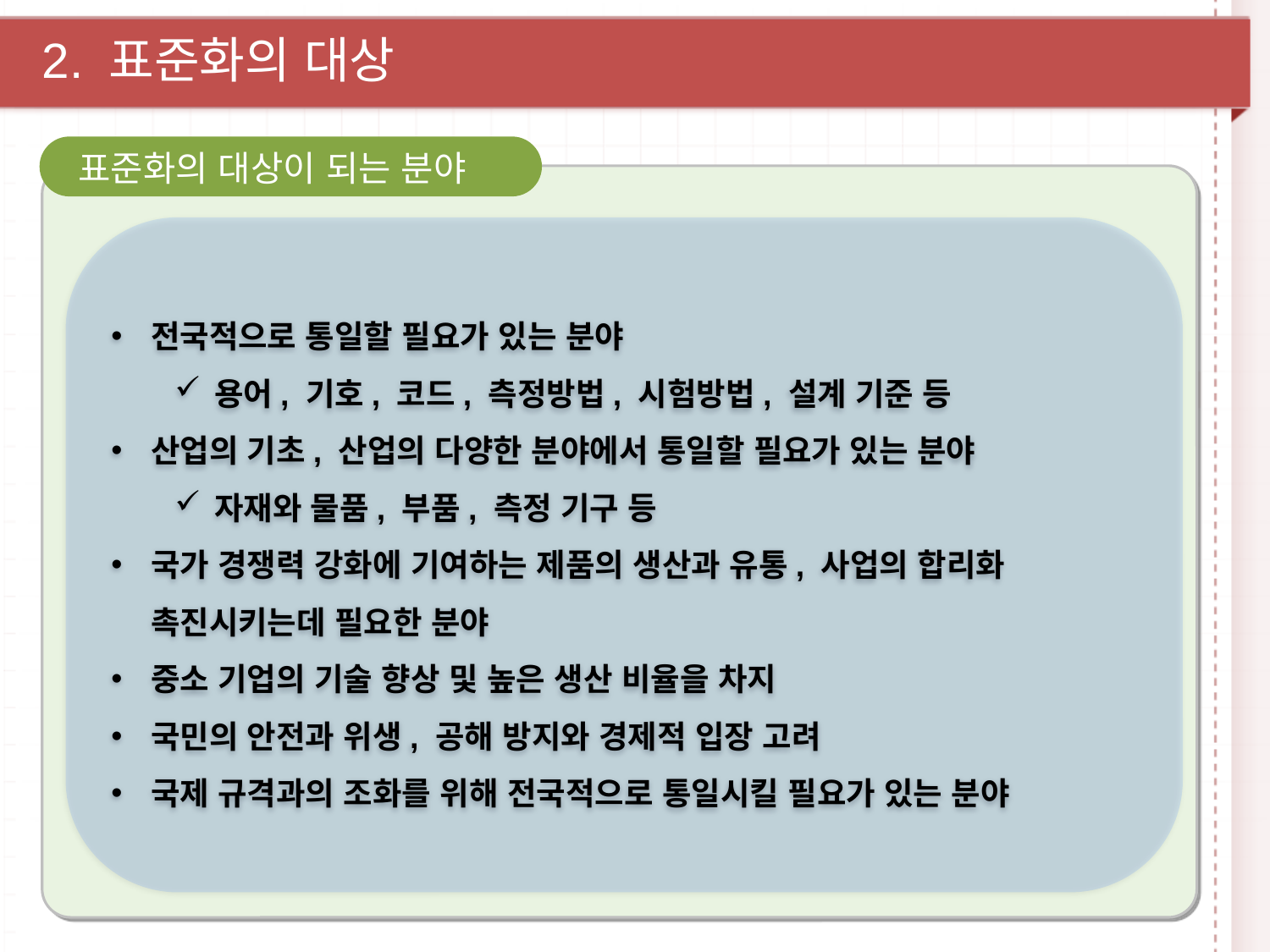

2. 표준화의 대상

표준화의 대상이 되는 분야

전국적으로 통일할 필요가 있는 분야
용어, 기호, 코드, 측정방법, 시험방법, 설계 기준 등
산업의 기초, 산업의 다양한 분야에서 통일할 필요가 있는 분야
자재와 물품, 부품, 측정 기구 등
국가 경쟁력 강화에 기여하는 제품의 생산과 유통, 사업의 합리화 촉진시키는데 필요한 분야
중소 기업의 기술 향상 및 높은 생산 비율을 차지
국민의 안전과 위생, 공해 방지와 경제적 입장 고려
국제 규격과의 조화를 위해 전국적으로 통일시킬 필요가 있는 분야